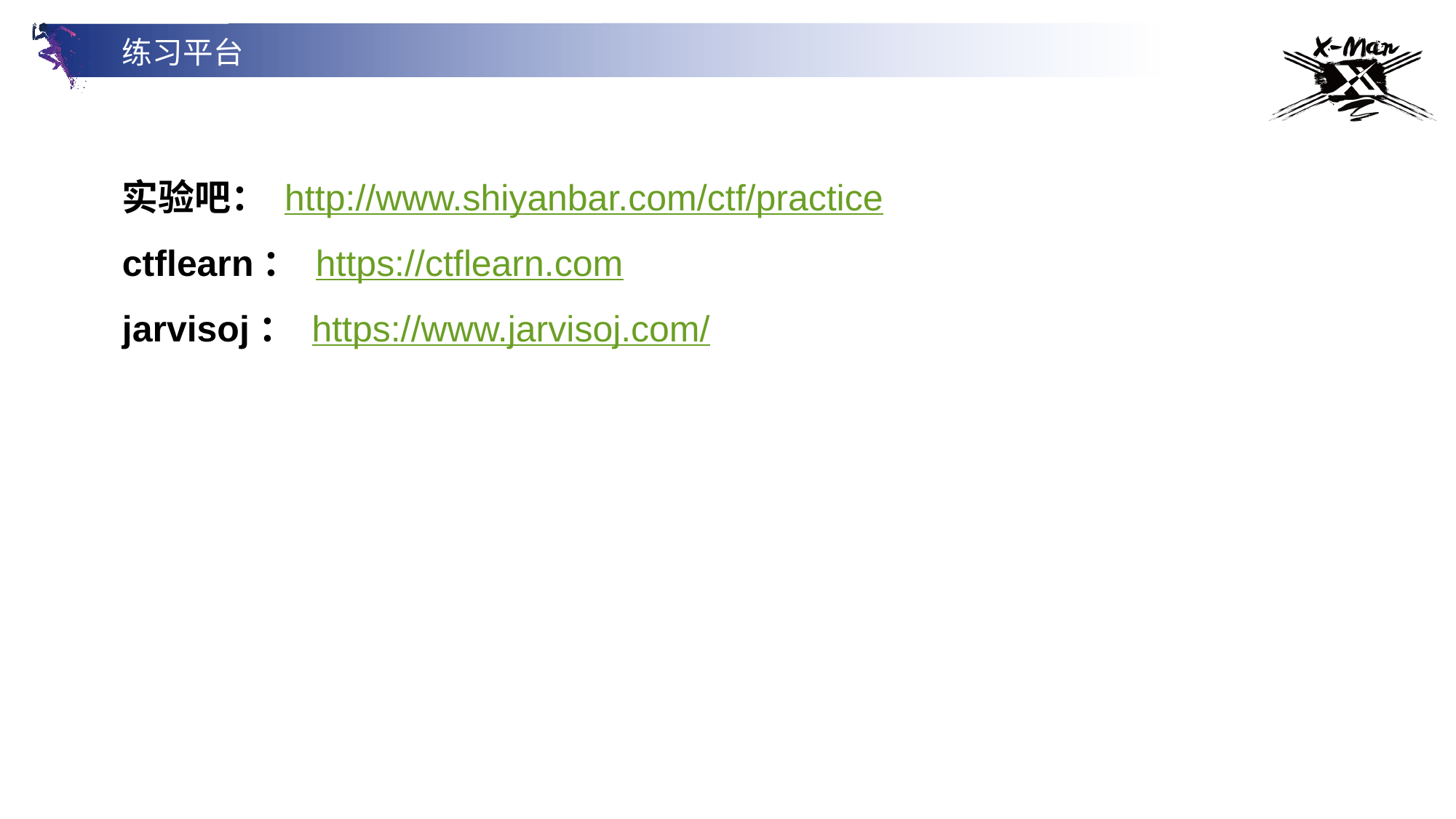

练习平台
实验吧： http://www.shiyanbar.com/ctf/practice
ctflearn： https://ctflearn.com
jarvisoj： https://www.jarvisoj.com/